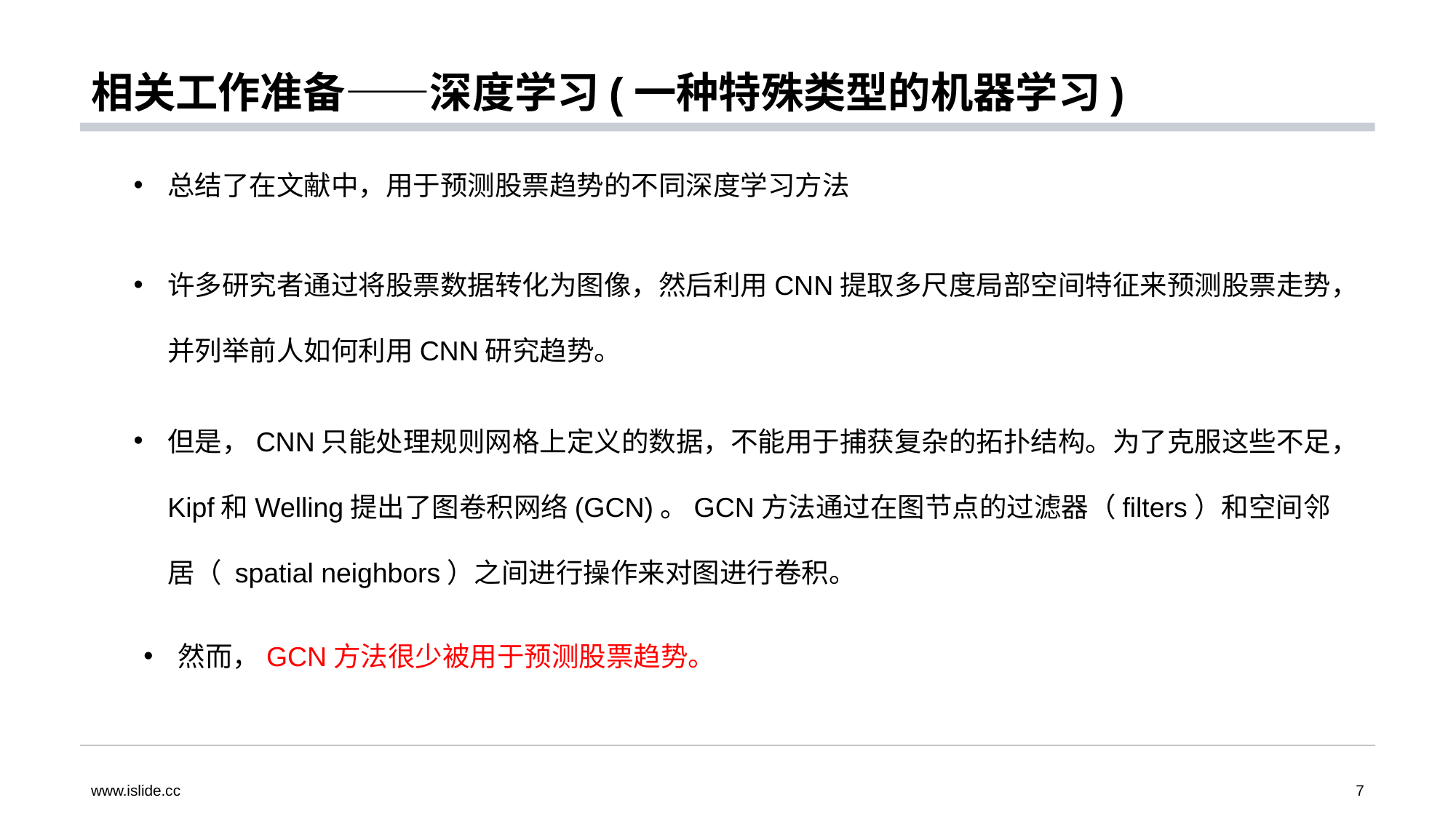

# 相关工作准备——深度学习(一种特殊类型的机器学习)
总结了在文献中，用于预测股票趋势的不同深度学习方法
许多研究者通过将股票数据转化为图像，然后利用CNN提取多尺度局部空间特征来预测股票走势，并列举前人如何利用CNN研究趋势。

但是，CNN只能处理规则网格上定义的数据，不能用于捕获复杂的拓扑结构。为了克服这些不足，Kipf和Welling提出了图卷积网络(GCN)。GCN方法通过在图节点的过滤器（filters）和空间邻居（ spatial neighbors）之间进行操作来对图进行卷积。
然而，GCN方法很少被用于预测股票趋势。
www.islide.cc
7